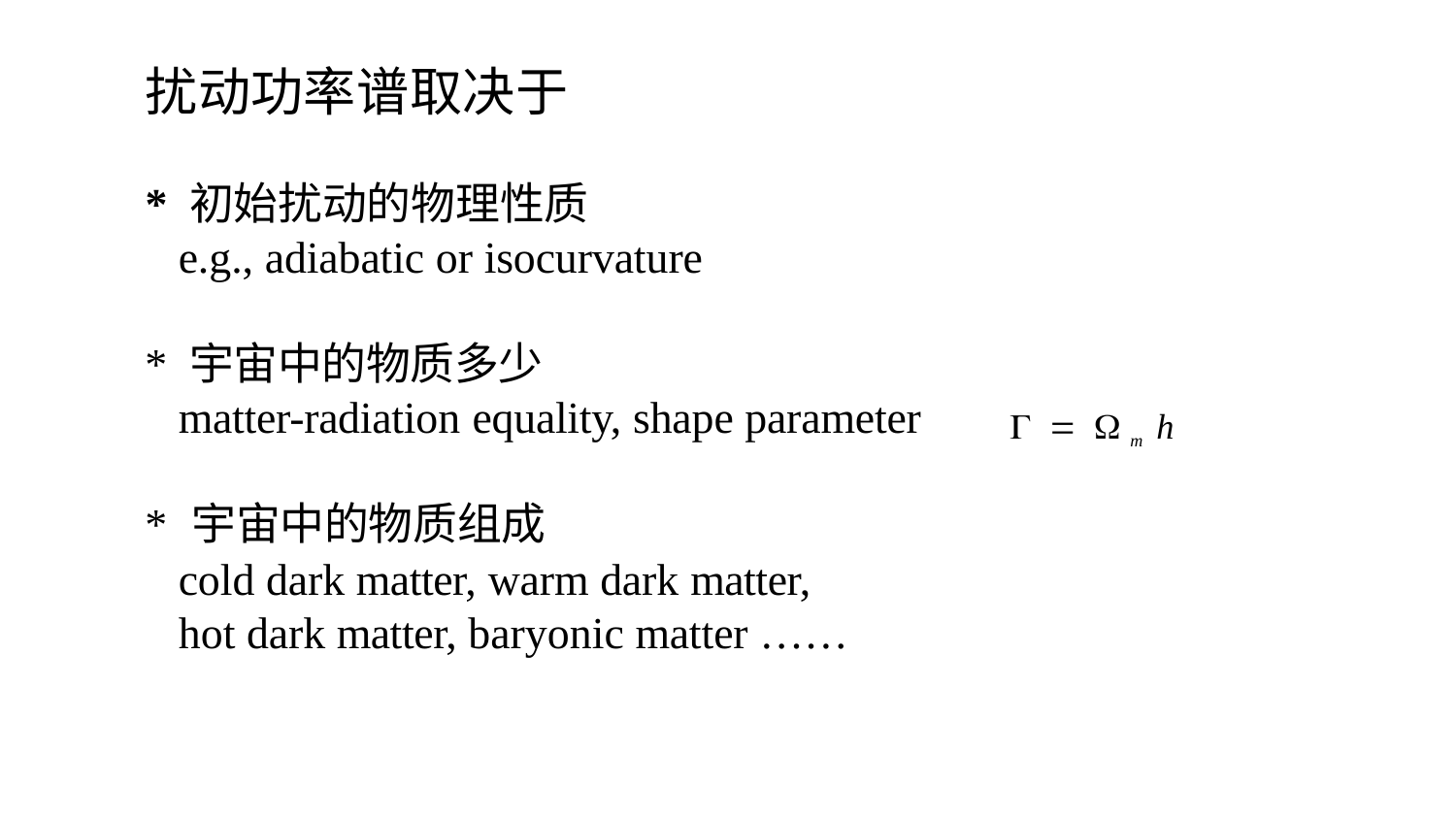

# 扰动功率谱取决于
* 初始扰动的物理性质
e.g., adiabatic or isocurvature
* 宇宙中的物质多少
matter-radiation equality, shape parameter
Γ = Ωmh
*	宇宙中的物质组成
cold dark matter, warm dark matter,  hot dark matter, baryonic matter ……